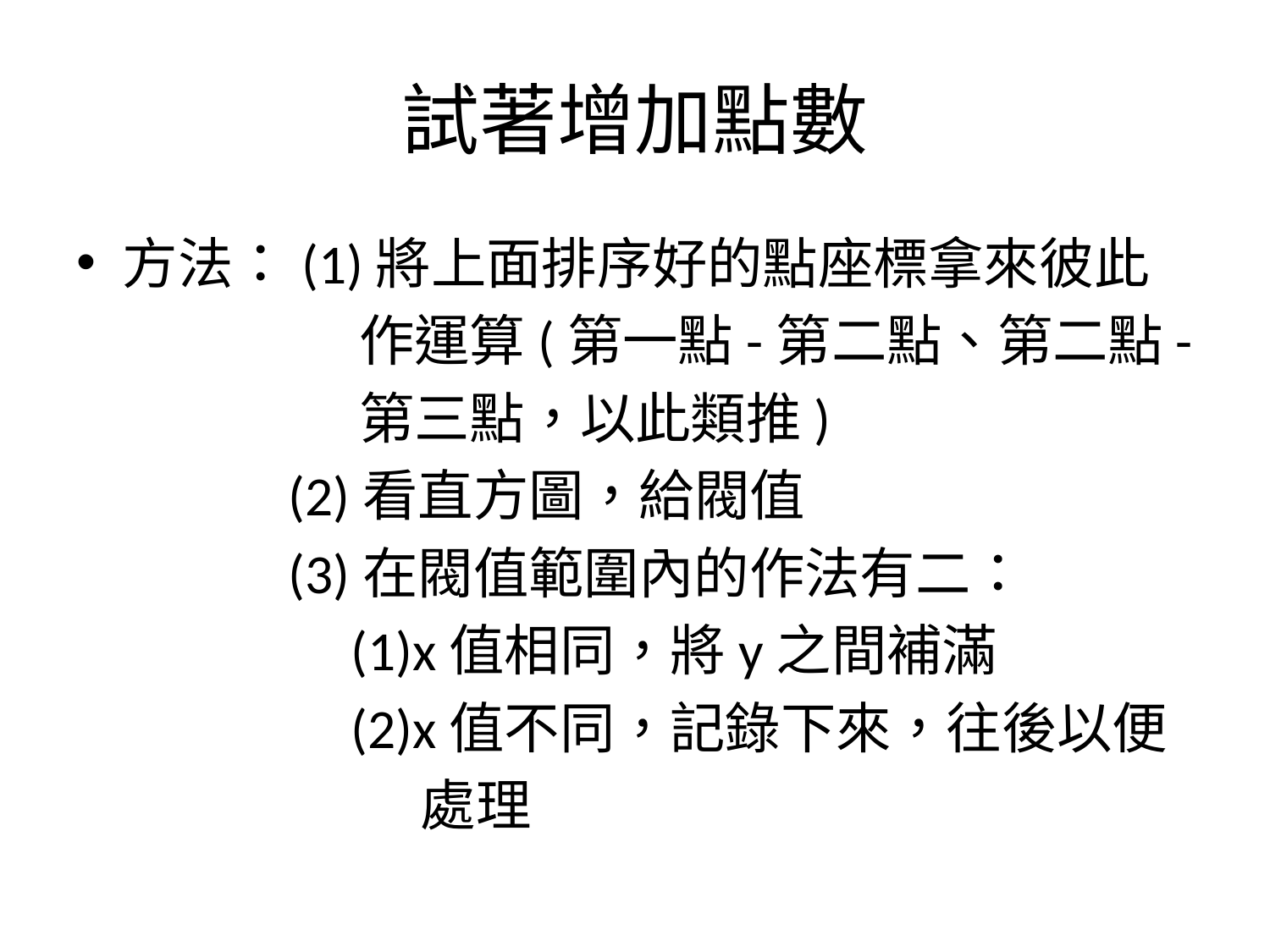

# 試著增加點數
方法：(1)將上面排序好的點座標拿來彼此
                      作運算(第一點-第二點、第二點-
                      第三點，以此類推)
                 (2)看直方圖，給閥值
                 (3)在閥值範圍內的作法有二：
                      (1)x值相同，將y之間補滿
                      (2)x值不同，記錄下來，往後以便
                           處理